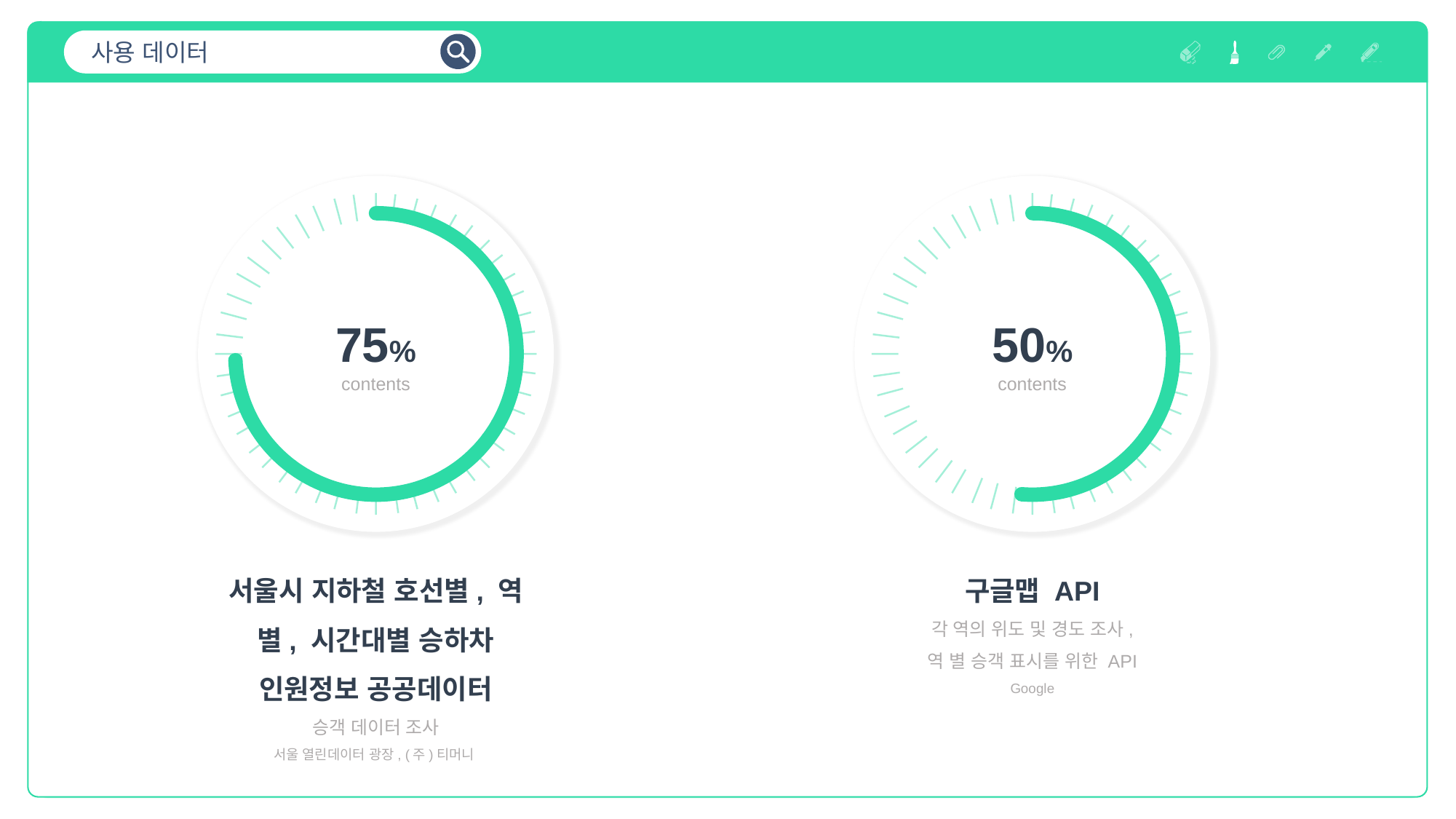

사용 데이터

75%
contents

50%
contents

서울시 지하철 호선별, 역별, 시간대별 승하차 인원정보 공공데이터
승객 데이터 조사
서울 열린데이터 광장, (주)티머니
구글맵 API
각 역의 위도 및 경도 조사,
역 별 승객 표시를 위한 API
Google